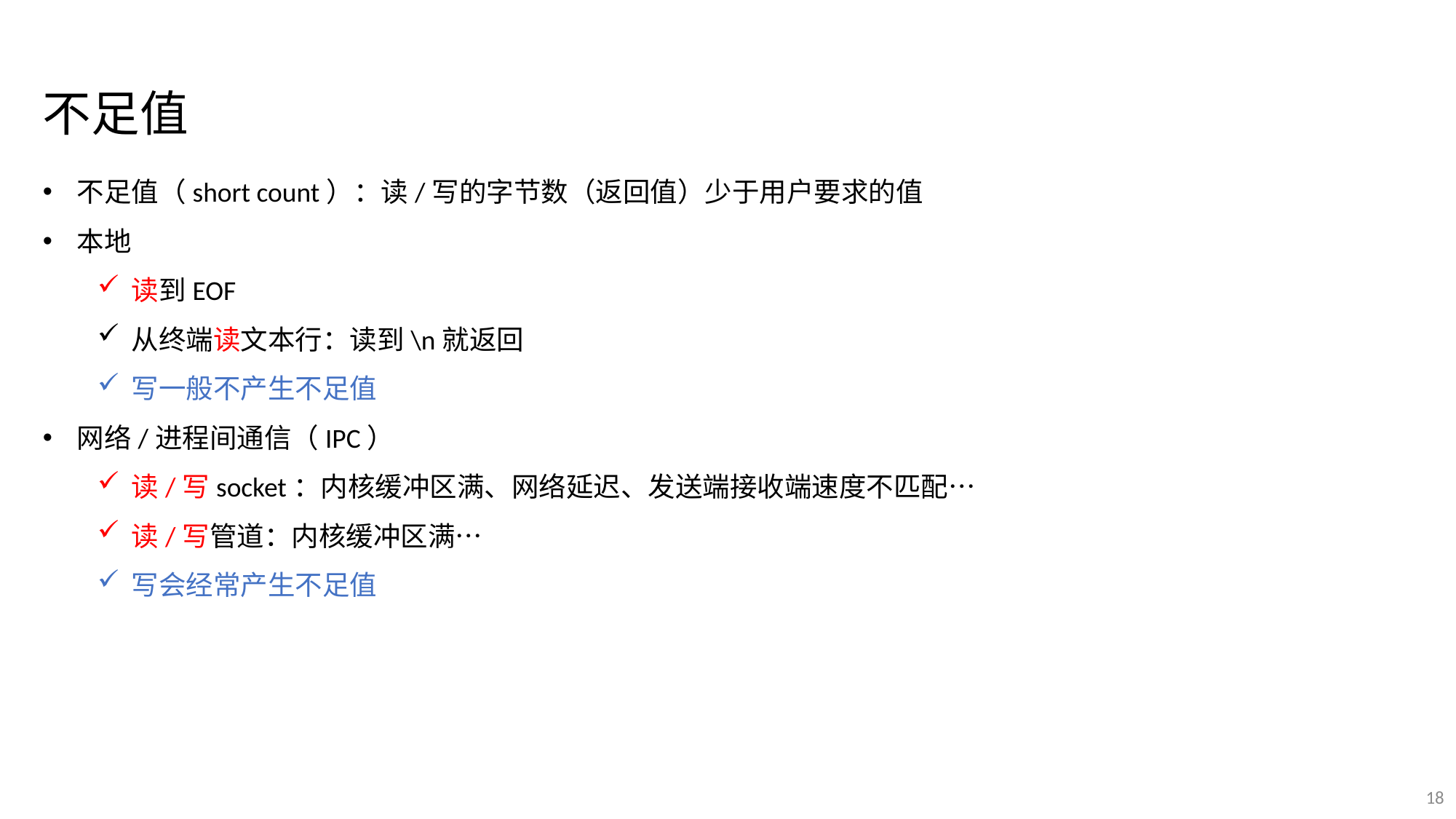

不足值
不足值（short count）：读/写的字节数（返回值）少于用户要求的值
本地
读到EOF
从终端读文本行：读到\n就返回
写一般不产生不足值
网络/进程间通信（IPC）
读/写socket：内核缓冲区满、网络延迟、发送端接收端速度不匹配…
读/写管道：内核缓冲区满…
写会经常产生不足值
18